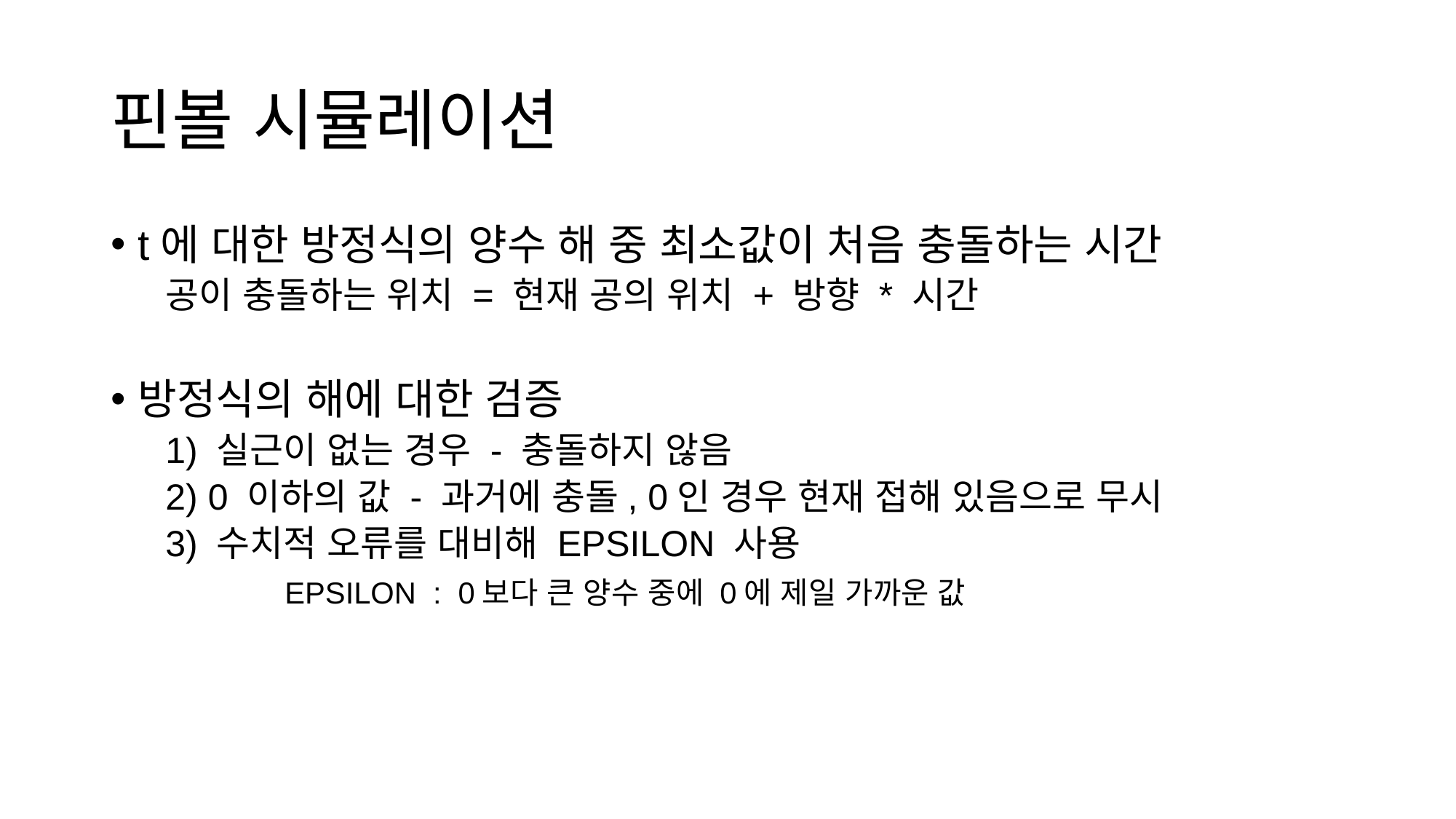

# 핀볼 시뮬레이션
t에 대한 방정식의 양수 해 중 최소값이 처음 충돌하는 시간
공이 충돌하는 위치 = 현재 공의 위치 + 방향 * 시간

방정식의 해에 대한 검증
1) 실근이 없는 경우 - 충돌하지 않음
2) 0 이하의 값 - 과거에 충돌, 0인 경우 현재 접해 있음으로 무시
3) 수치적 오류를 대비해 EPSILON 사용
	 EPSILON  :  0보다 큰 양수 중에 0에 제일 가까운 값